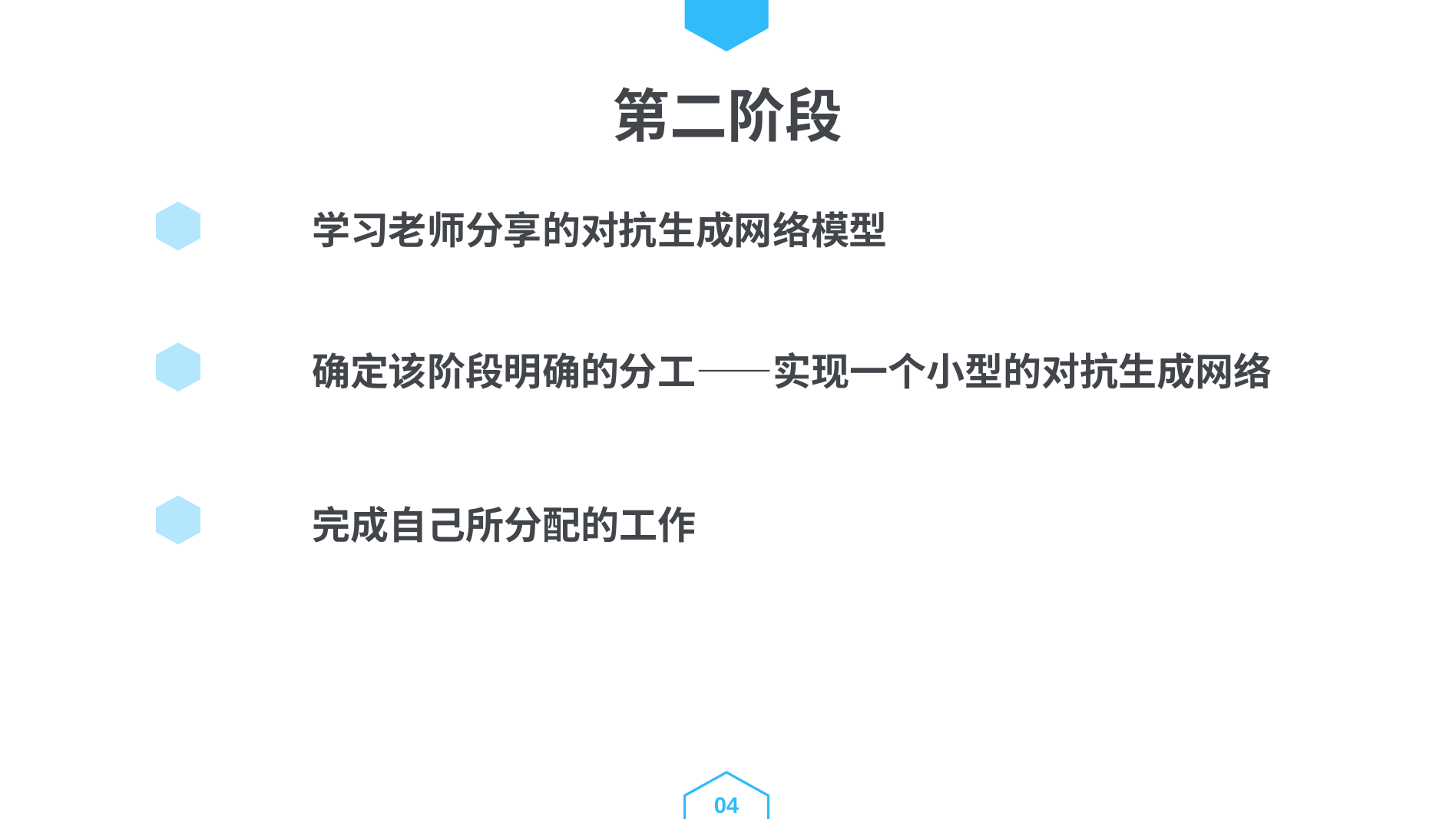

第二阶段
学习老师分享的对抗生成网络模型

确定该阶段明确的分工——实现一个小型的对抗生成网络

完成自己所分配的工作

04